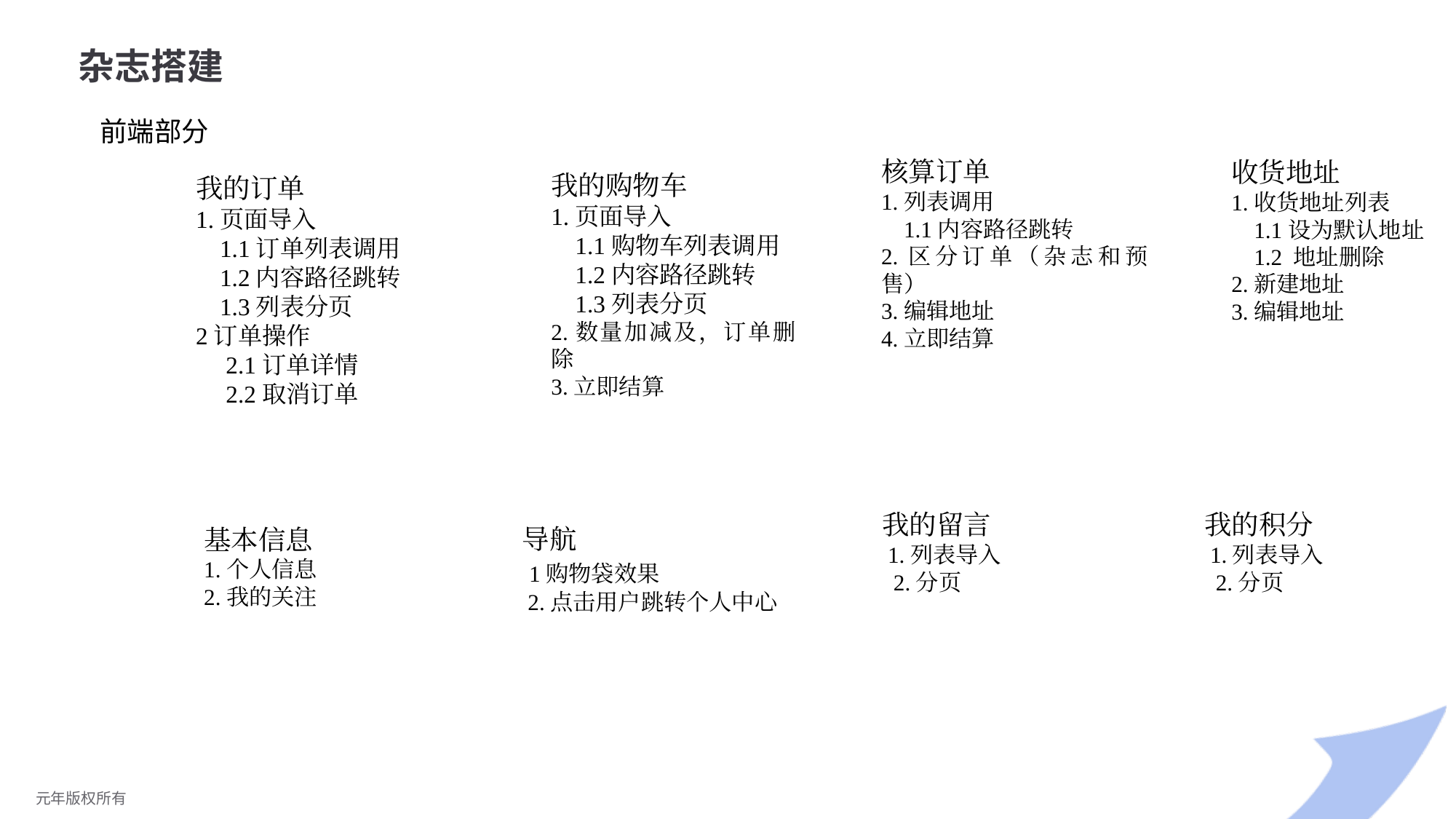

# 杂志搭建
前端部分
核算订单
1.列表调用
    1.1内容路径跳转
2.区分订单（杂志和预售）
3.编辑地址
4.立即结算
收货地址
1.收货地址列表
    1.1设为默认地址
    1.2 地址删除
2.新建地址
3.编辑地址
我的购物车
1.页面导入
    1.1购物车列表调用
    1.2内容路径跳转
    1.3列表分页
2.数量加减及，订单删除
3.立即结算
我的订单
1.页面导入
    1.1订单列表调用
    1.2内容路径跳转
    1.3列表分页
2订单操作
     2.1订单详情
     2.2取消订单
我的留言
 1.列表导入
  2.分页
我的积分
 1.列表导入
  2.分页
导航
 1购物袋效果
 2.点击用户跳转个人中心
基本信息
1.个人信息
2.我的关注
元年版权所有